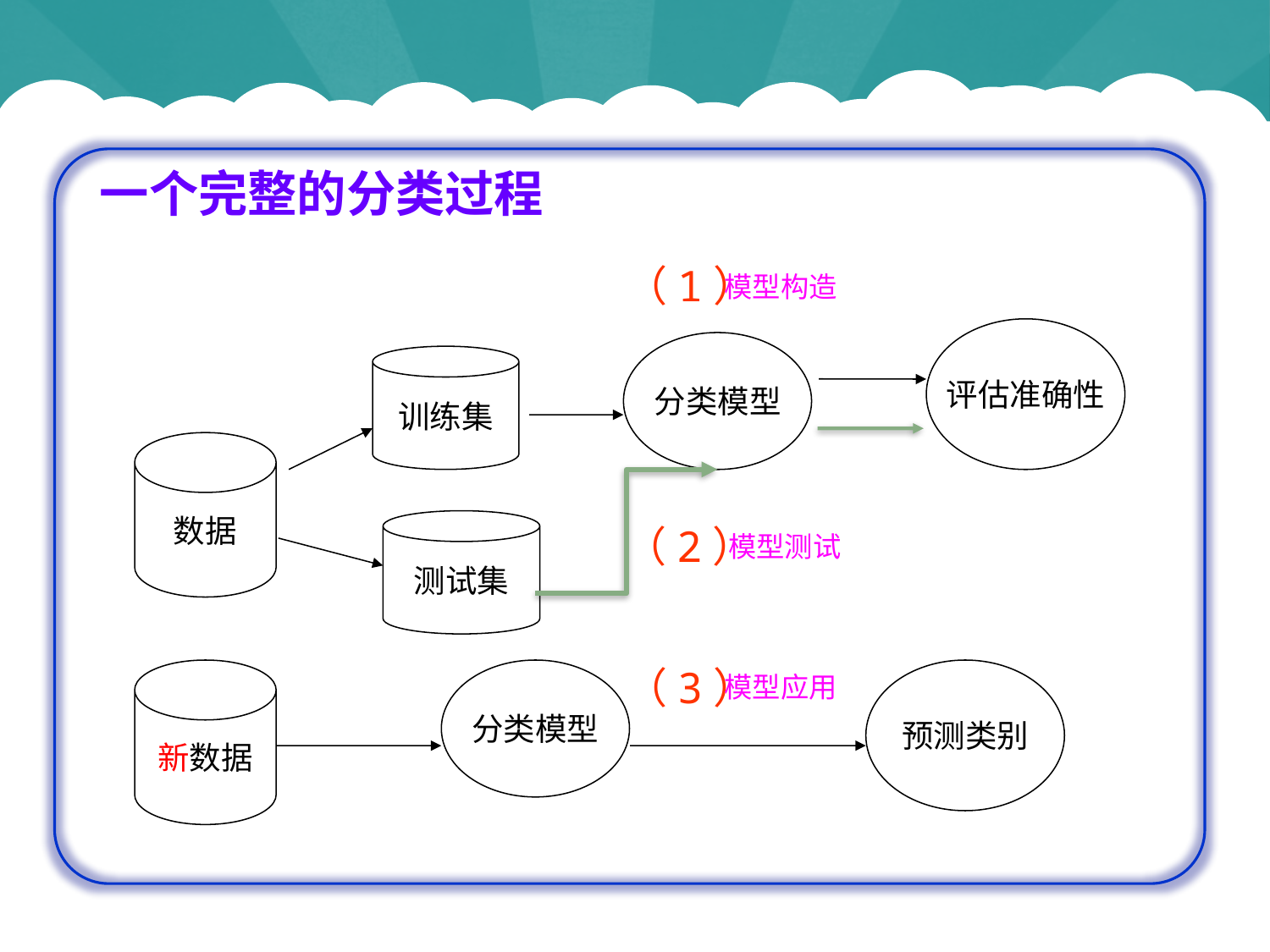

# 一个完整的分类过程
（1）
模型构造

评估准确性

分类模型

训练集

数据

测试集

新数据

分类模型

预测类别

（2）
模型测试
（3）
模型应用